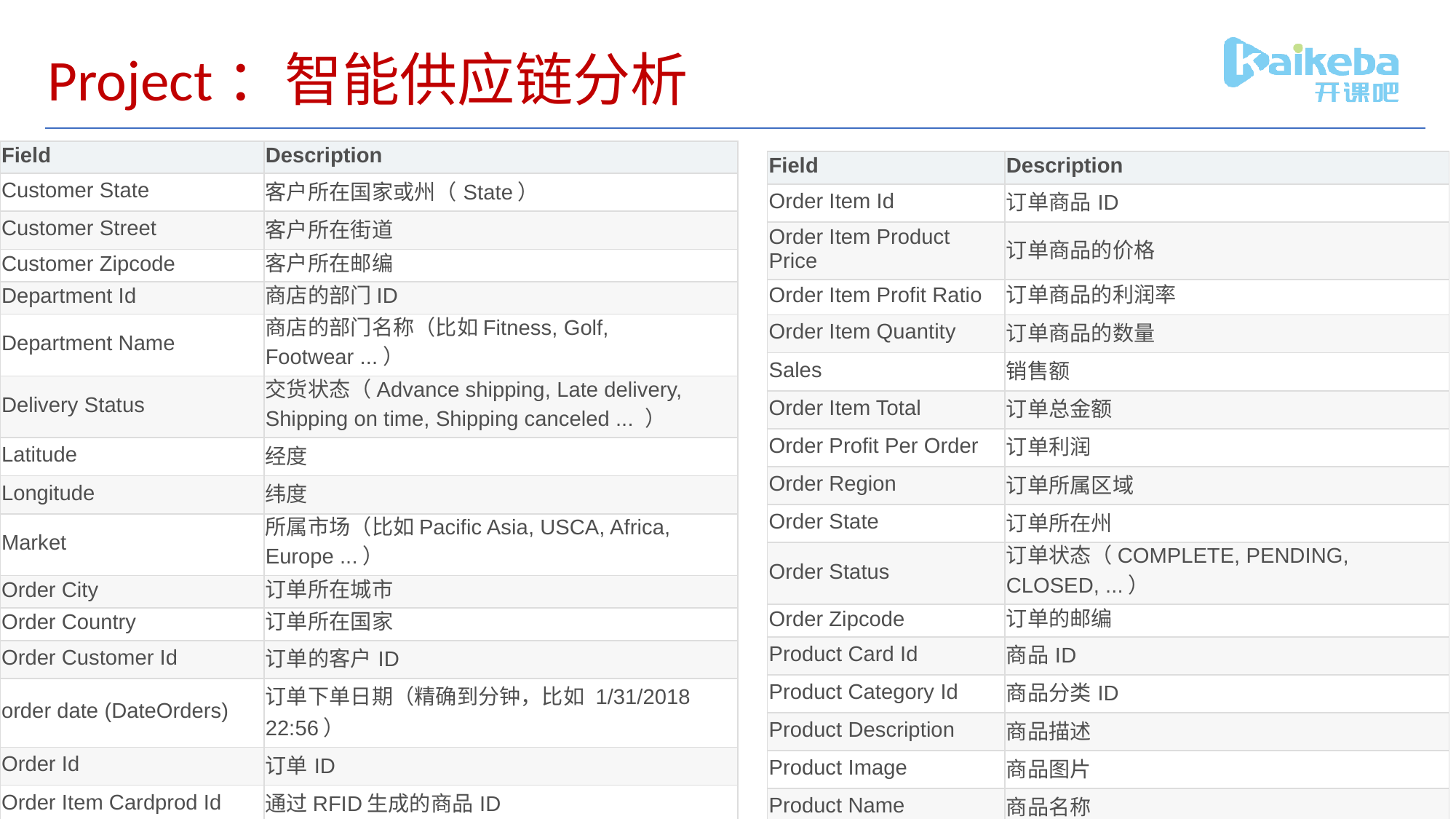

# Project：智能供应链分析
| Field | Description |
| --- | --- |
| Customer State | 客户所在国家或州（State） |
| Customer Street | 客户所在街道 |
| Customer Zipcode | 客户所在邮编 |
| Department Id | 商店的部门ID |
| Department Name | 商店的部门名称（比如Fitness, Golf, Footwear ...） |
| Delivery Status | 交货状态（Advance shipping, Late delivery, Shipping on time, Shipping canceled ... ） |
| Latitude | 经度 |
| Longitude | 纬度 |
| Market | 所属市场（比如Pacific Asia, USCA, Africa, Europe ...） |
| Order City | 订单所在城市 |
| Order Country | 订单所在国家 |
| Order Customer Id | 订单的客户ID |
| order date (DateOrders) | 订单下单日期（精确到分钟，比如 1/31/2018 22:56） |
| Order Id | 订单ID |
| Order Item Cardprod Id | 通过RFID生成的商品ID |
| Order Item Discount | 订单商品折扣 |
| Order Item Discount Rate | 订单商品折扣率 |
| Field | Description |
| --- | --- |
| Order Item Id | 订单商品ID |
| Order Item Product Price | 订单商品的价格 |
| Order Item Profit Ratio | 订单商品的利润率 |
| Order Item Quantity | 订单商品的数量 |
| Sales | 销售额 |
| Order Item Total | 订单总金额 |
| Order Profit Per Order | 订单利润 |
| Order Region | 订单所属区域 |
| Order State | 订单所在州 |
| Order Status | 订单状态（COMPLETE, PENDING, CLOSED, ...） |
| Order Zipcode | 订单的邮编 |
| Product Card Id | 商品ID |
| Product Category Id | 商品分类ID |
| Product Description | 商品描述 |
| Product Image | 商品图片 |
| Product Name | 商品名称 |
| Product Price | 商品价格 |